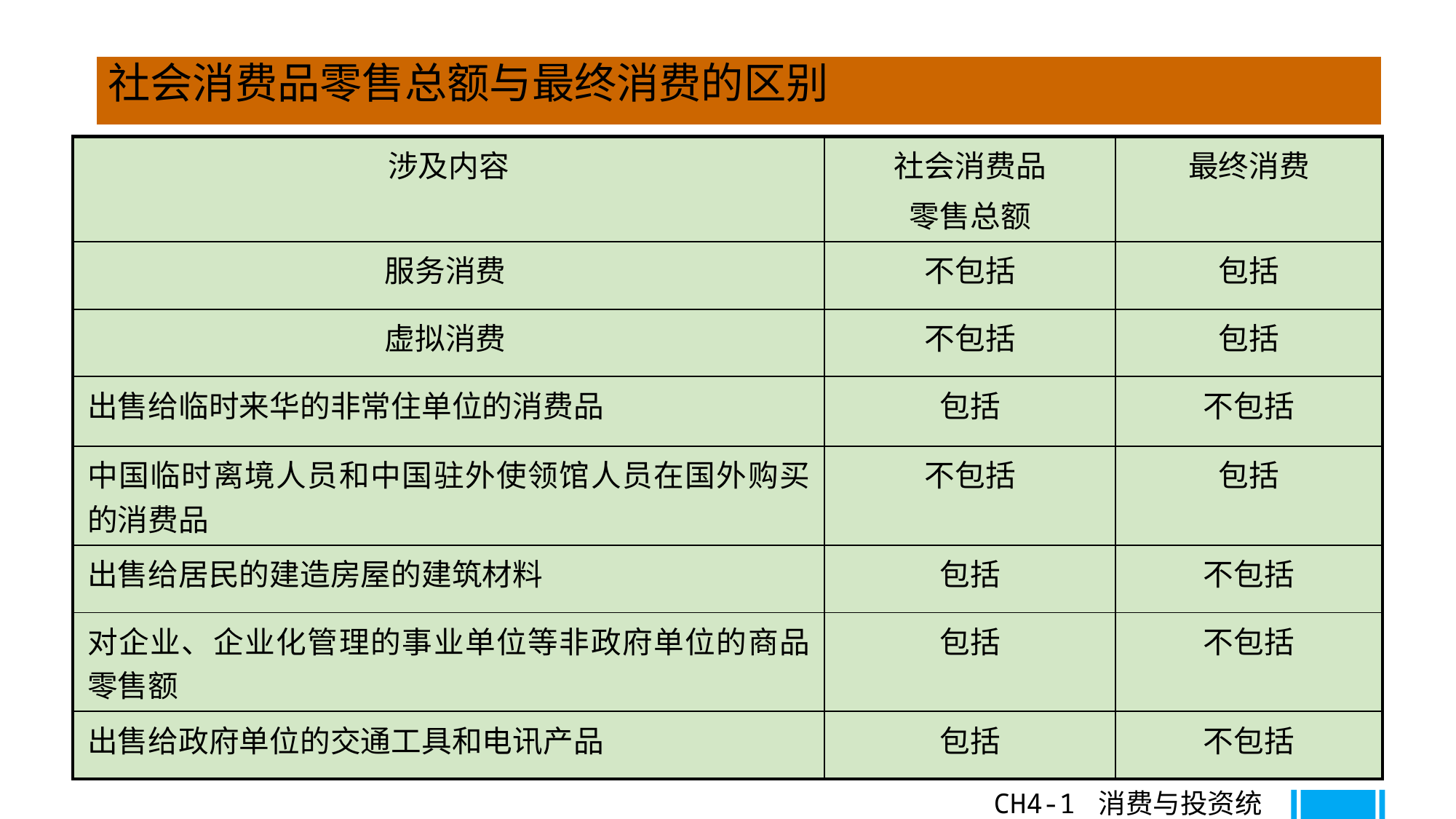

社会消费品零售总额与最终消费的区别
| 涉及内容 | 社会消费品 零售总额 | 最终消费 |
| --- | --- | --- |
| 服务消费 | 不包括 | 包括 |
| 虚拟消费 | 不包括 | 包括 |
| 出售给临时来华的非常住单位的消费品 | 包括 | 不包括 |
| 中国临时离境人员和中国驻外使领馆人员在国外购买的消费品 | 不包括 | 包括 |
| 出售给居民的建造房屋的建筑材料 | 包括 | 不包括 |
| 对企业、企业化管理的事业单位等非政府单位的商品零售额 | 包括 | 不包括 |
| 出售给政府单位的交通工具和电讯产品 | 包括 | 不包括 |
CH4-1 消费与投资统计